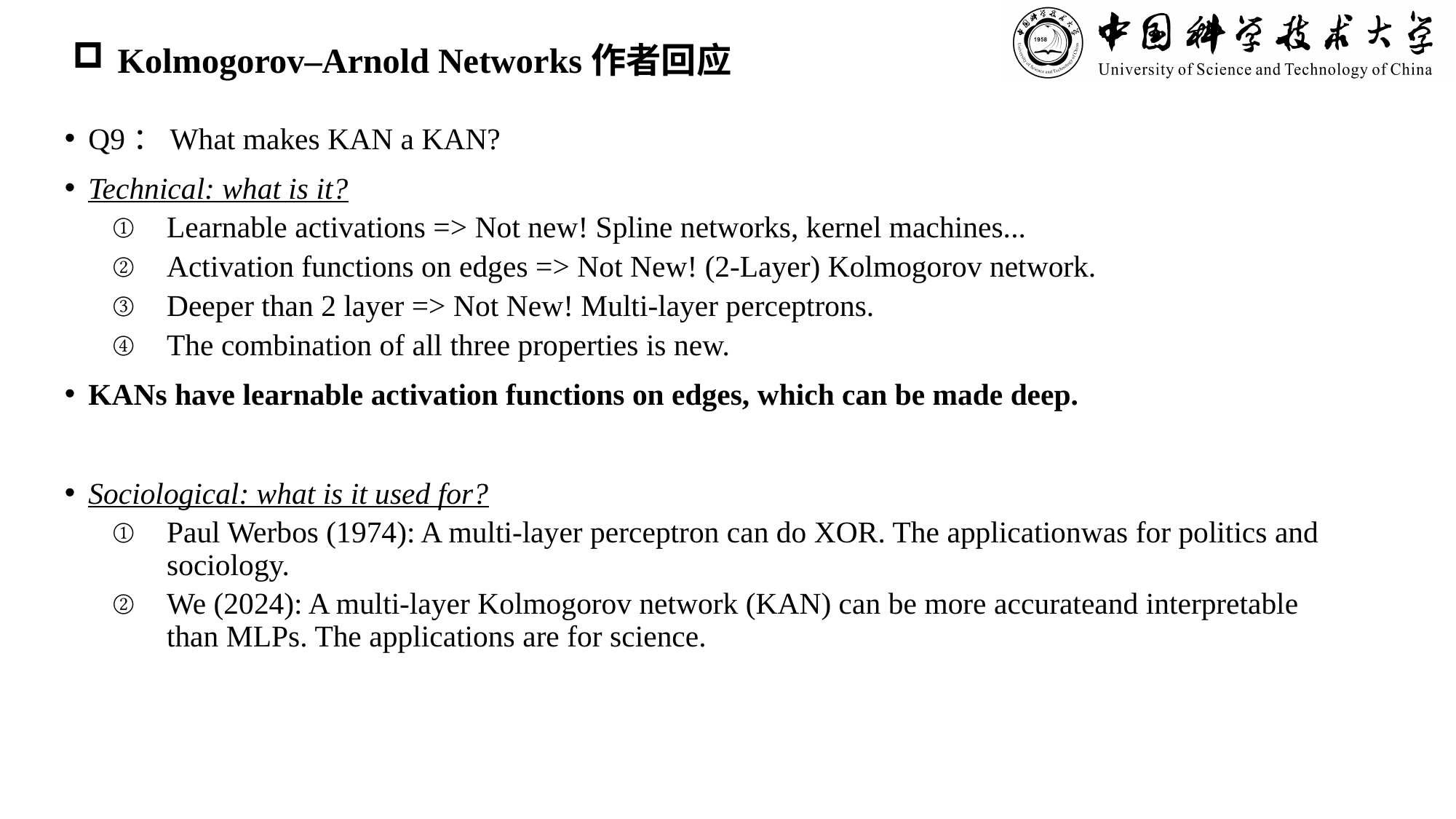

# Kolmogorov–Arnold Networks作者回应
Q9：What makes KAN a KAN?
Technical: what is it?
Learnable activations => Not new! Spline networks, kernel machines...
Activation functions on edges => Not New! (2-Layer) Kolmogorov network.
Deeper than 2 layer => Not New! Multi-layer perceptrons.
The combination of all three properties is new.
KANs have learnable activation functions on edges, which can be made deep.

Sociological: what is it used for?
Paul Werbos (1974): A multi-layer perceptron can do XOR. The applicationwas for politics and sociology.
We (2024): A multi-layer Kolmogorov network (KAN) can be more accurateand interpretable than MLPs. The applications are for science.